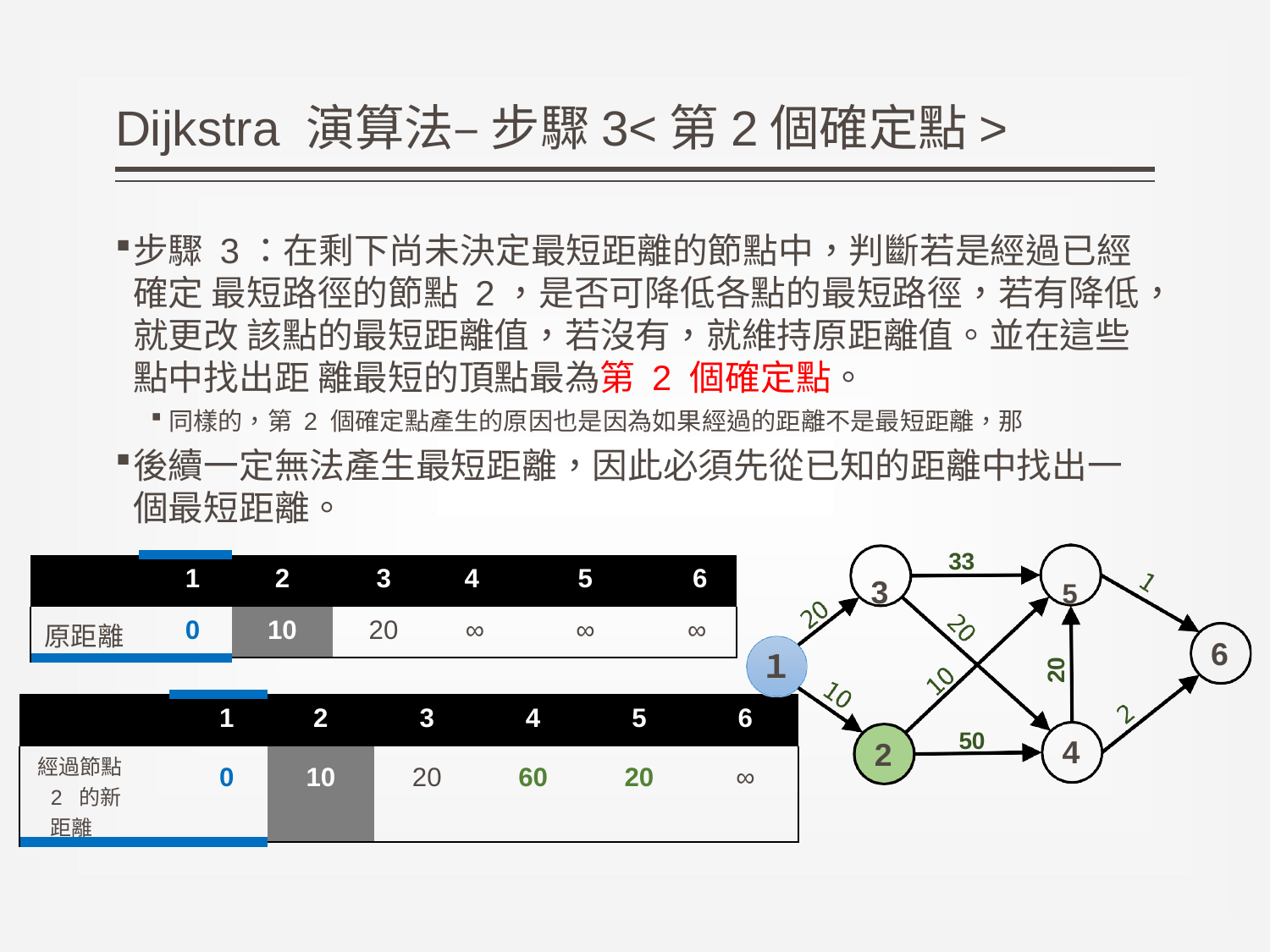

# Dijkstra 演算法– 步驟3<第2個確定點>
步驟 3：在剩下尚未決定最短距離的節點中，判斷若是經過已經確定 最短路徑的節點 2，是否可降低各點的最短路徑，若有降低，就更改 該點的最短距離值，若沒有，就維持原距離值。並在這些點中找出距 離最短的頂點最為第 2 個確定點。
同樣的，第 2 個確定點產生的原因也是因為如果經過的距離不是最短距離，那
後續一定無法產生最短距離，因此必須先從已知的距離中找出一個最短距離。

33
|  | 1 | 2 | 3 | 4 | 5 | 6 |
| --- | --- | --- | --- | --- | --- | --- |
| 原距離 | 0 | 10 | 20 | ∞ | ∞ | ∞ |
3	5
6

１
20
|  | 1 | 2 | 3 | 4 | 5 | 6 |
| --- | --- | --- | --- | --- | --- | --- |
| 經過節點 2 的新距離 | 0 | 10 | 20 | 60 | 20 | ∞ |
50
4
2